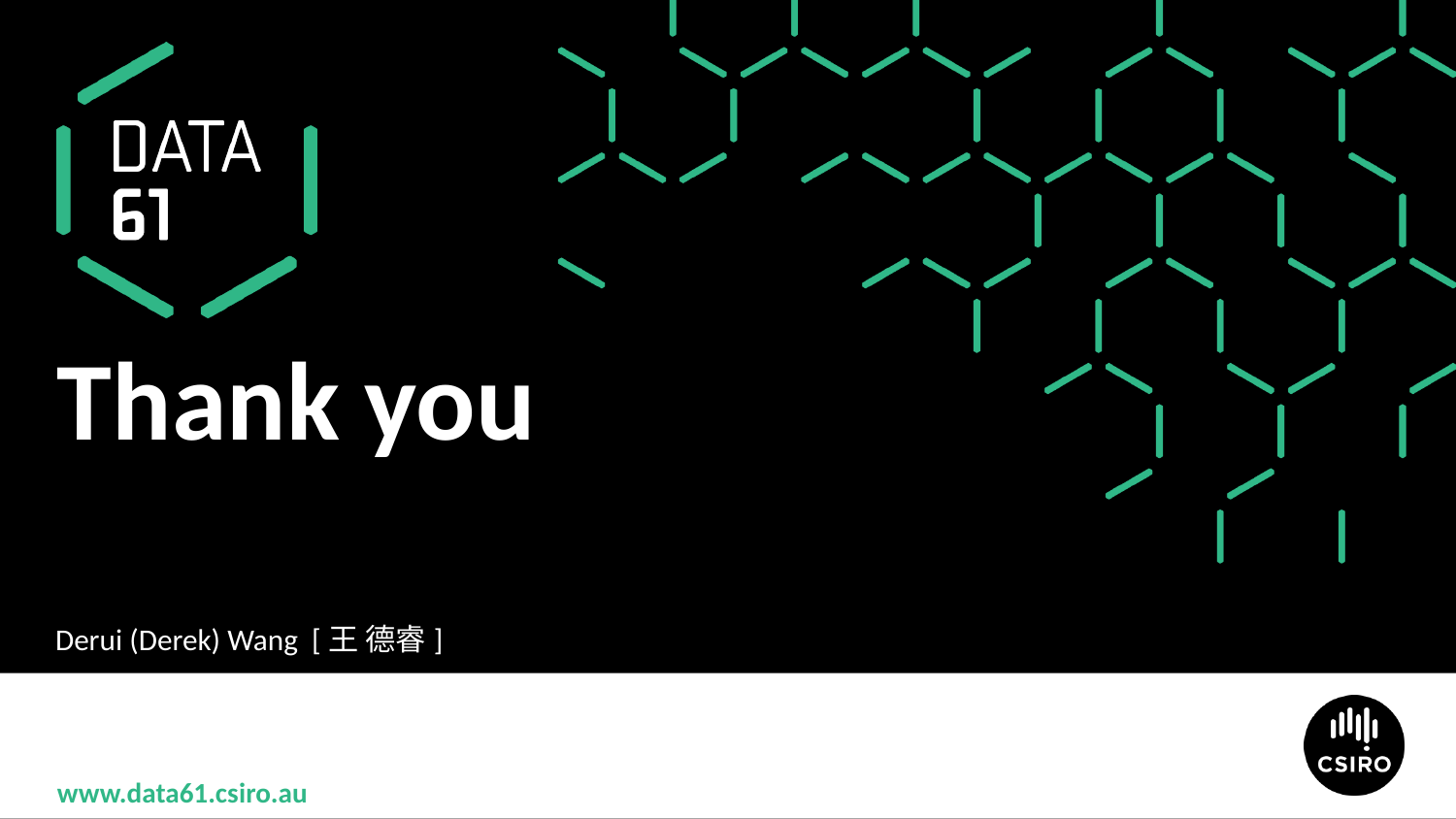

# Thank you
Derui (Derek) Wang  [王 德睿]